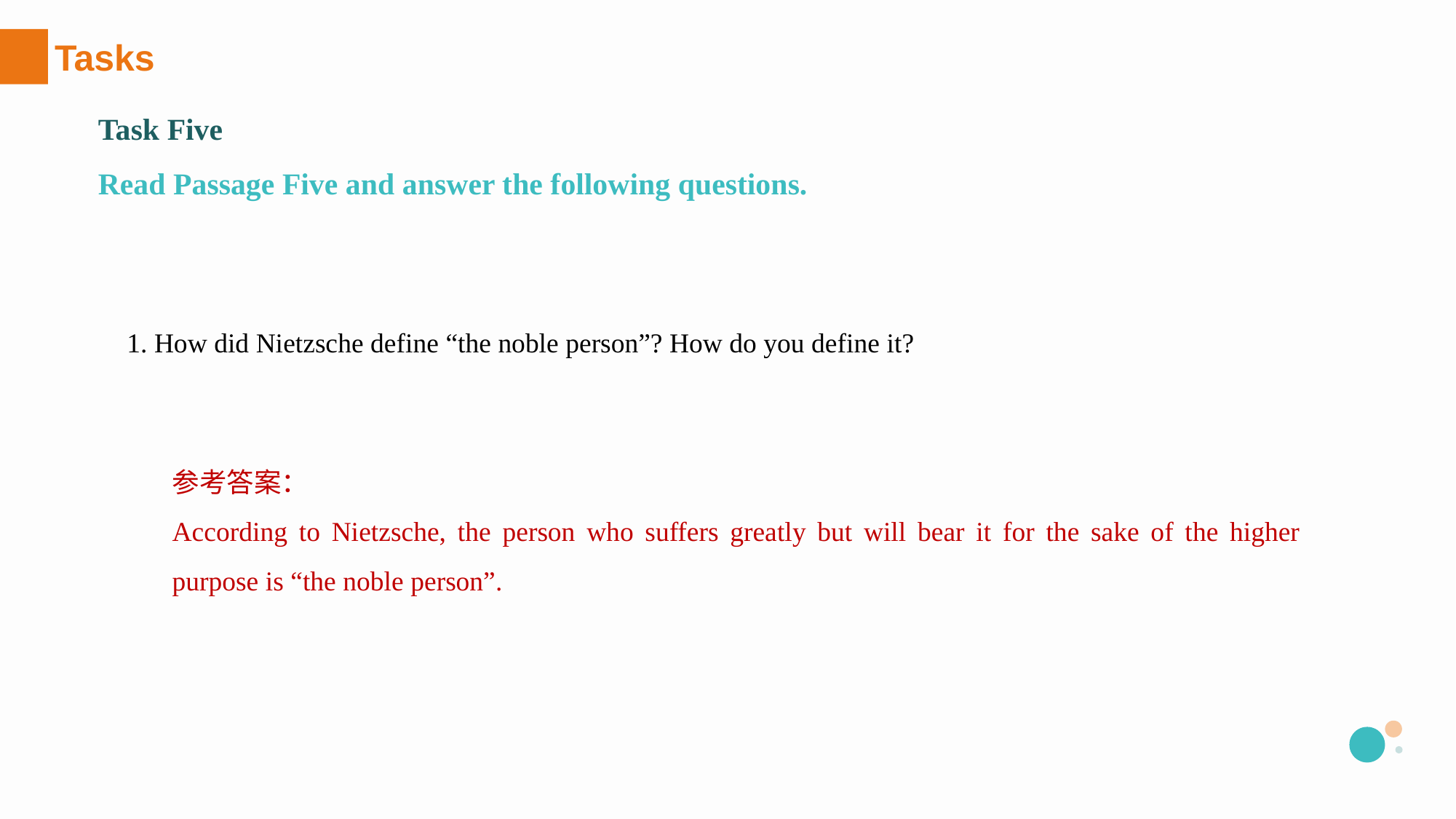

Tasks
Task Five
Read Passage Five and answer the following questions.
1. How did Nietzsche define “the noble person”? How do you define it?
参考答案：
According to Nietzsche, the person who suffers greatly but will bear it for the sake of the higher purpose is “the noble person”.